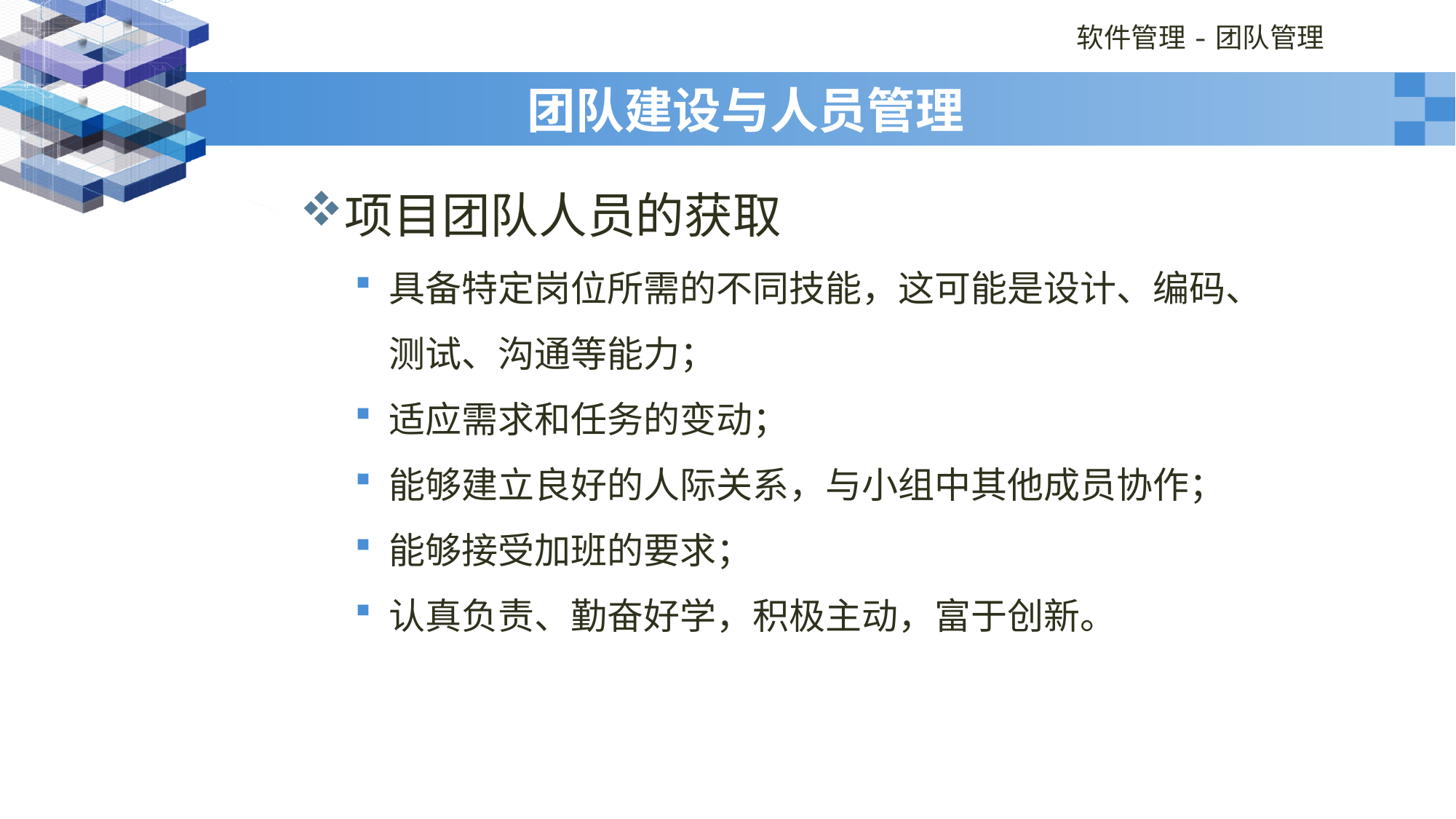

# 团队建设与人员管理
项目团队人员的获取
具备特定岗位所需的不同技能，这可能是设计、编码、测试、沟通等能力；
适应需求和任务的变动；
能够建立良好的人际关系，与小组中其他成员协作；
能够接受加班的要求；
认真负责、勤奋好学，积极主动，富于创新。